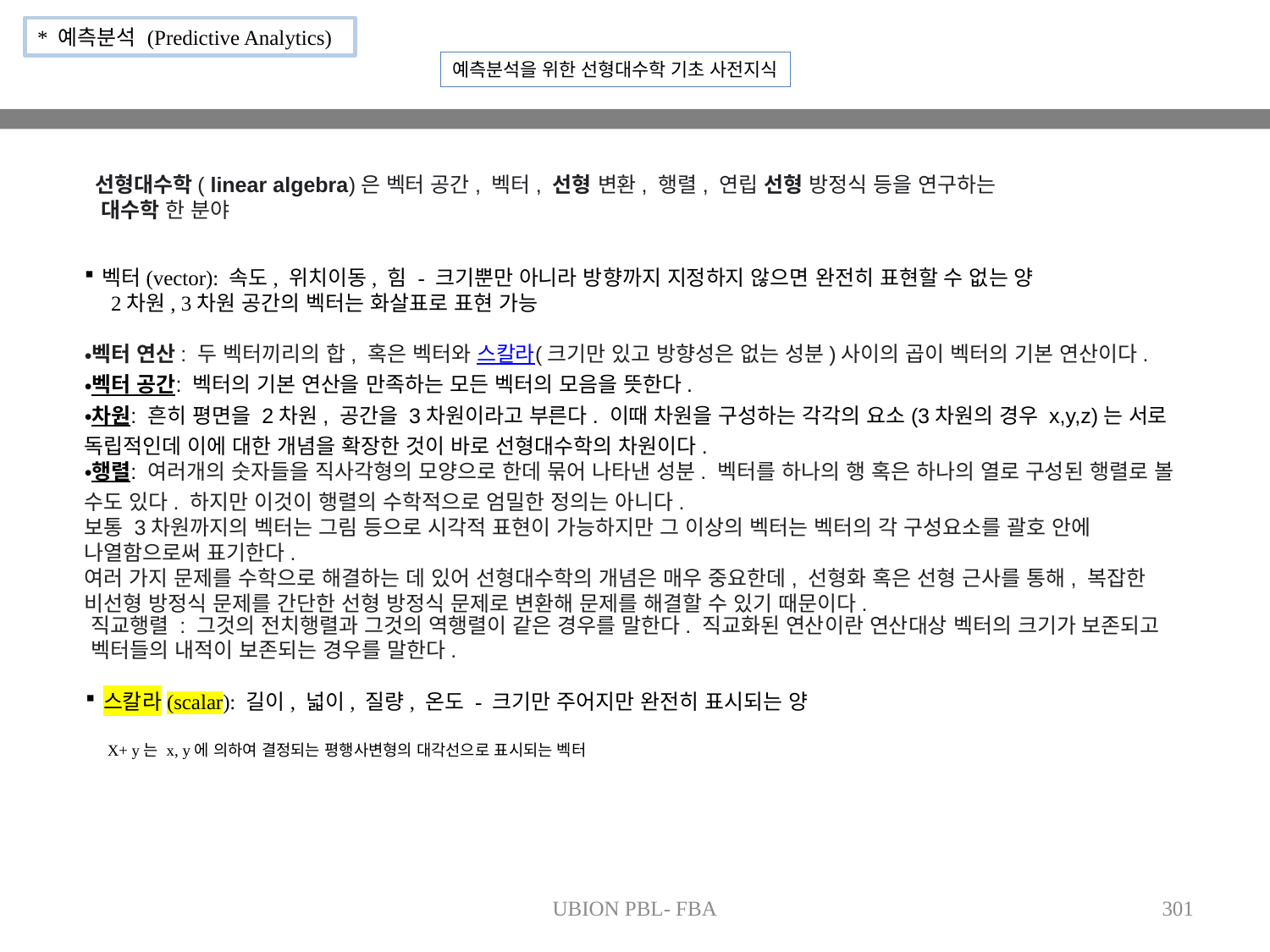

* 예측분석 (Predictive Analytics)
예측분석을 위한 선형대수학 기초 사전지식

선형대수학( linear algebra)은 벡터 공간, 벡터, 선형 변환, 행렬, 연립 선형 방정식 등을 연구하는 대수학 한 분야
벡터(vector): 속도, 위치이동, 힘 - 크기뿐만 아니라 방향까지 지정하지 않으면 완전히 표현할 수 없는 양
     2차원, 3차원 공간의 벡터는 화살표로 표현 가능

벡터 연산: 두 벡터끼리의 합, 혹은 벡터와 스칼라(크기만 있고 방향성은 없는 성분)사이의 곱이 벡터의 기본 연산이다.
벡터 공간: 벡터의 기본 연산을 만족하는 모든 벡터의 모음을 뜻한다.
차원: 흔히 평면을 2차원, 공간을 3차원이라고 부른다. 이때 차원을 구성하는 각각의 요소(3차원의 경우 x,y,z)는 서로 독립적인데 이에 대한 개념을 확장한 것이 바로 선형대수학의 차원이다.
행렬: 여러개의 숫자들을 직사각형의 모양으로 한데 묶어 나타낸 성분. 벡터를 하나의 행 혹은 하나의 열로 구성된 행렬로 볼 수도 있다. 하지만 이것이 행렬의 수학적으로 엄밀한 정의는 아니다.
보통 3차원까지의 벡터는 그림 등으로 시각적 표현이 가능하지만 그 이상의 벡터는 벡터의 각 구성요소를 괄호 안에 나열함으로써 표기한다.
여러 가지 문제를 수학으로 해결하는 데 있어 선형대수학의 개념은 매우 중요한데, 선형화 혹은 선형 근사를 통해, 복잡한 비선형 방정식 문제를 간단한 선형 방정식 문제로 변환해 문제를 해결할 수 있기 때문이다.
직교행렬 : 그것의 전치행렬과 그것의 역행렬이 같은 경우를 말한다. 직교화된 연산이란 연산대상 벡터의 크기가 보존되고 벡터들의 내적이 보존되는 경우를 말한다.
스칼라(scalar): 길이, 넓이, 질량, 온도 - 크기만 주어지만 완전히 표시되는 양
X+ y는 x, y에 의하여 결정되는 평행사변형의 대각선으로 표시되는 벡터
UBION PBL- FBA
301